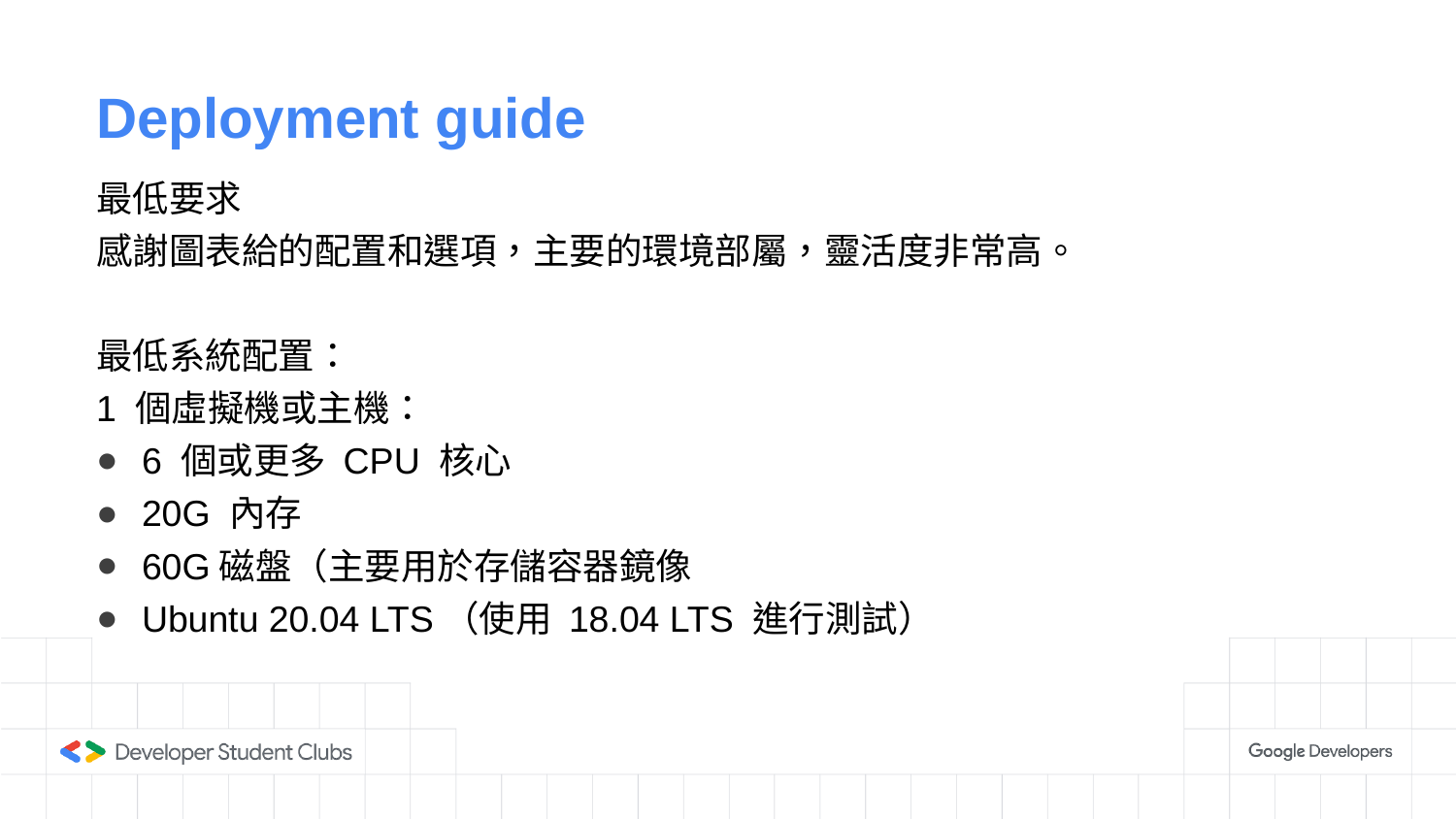

# Deployment guide
最低要求
感謝圖表給的配置和選項，主要的環境部屬，靈活度非常高。

最低系統配置：
1 個虛擬機或主機：
6 個或更多 CPU 核心
20G 內存
60G磁盤（主要用於存儲容器鏡像
Ubuntu 20.04 LTS（使用 18.04 LTS 進行測試）